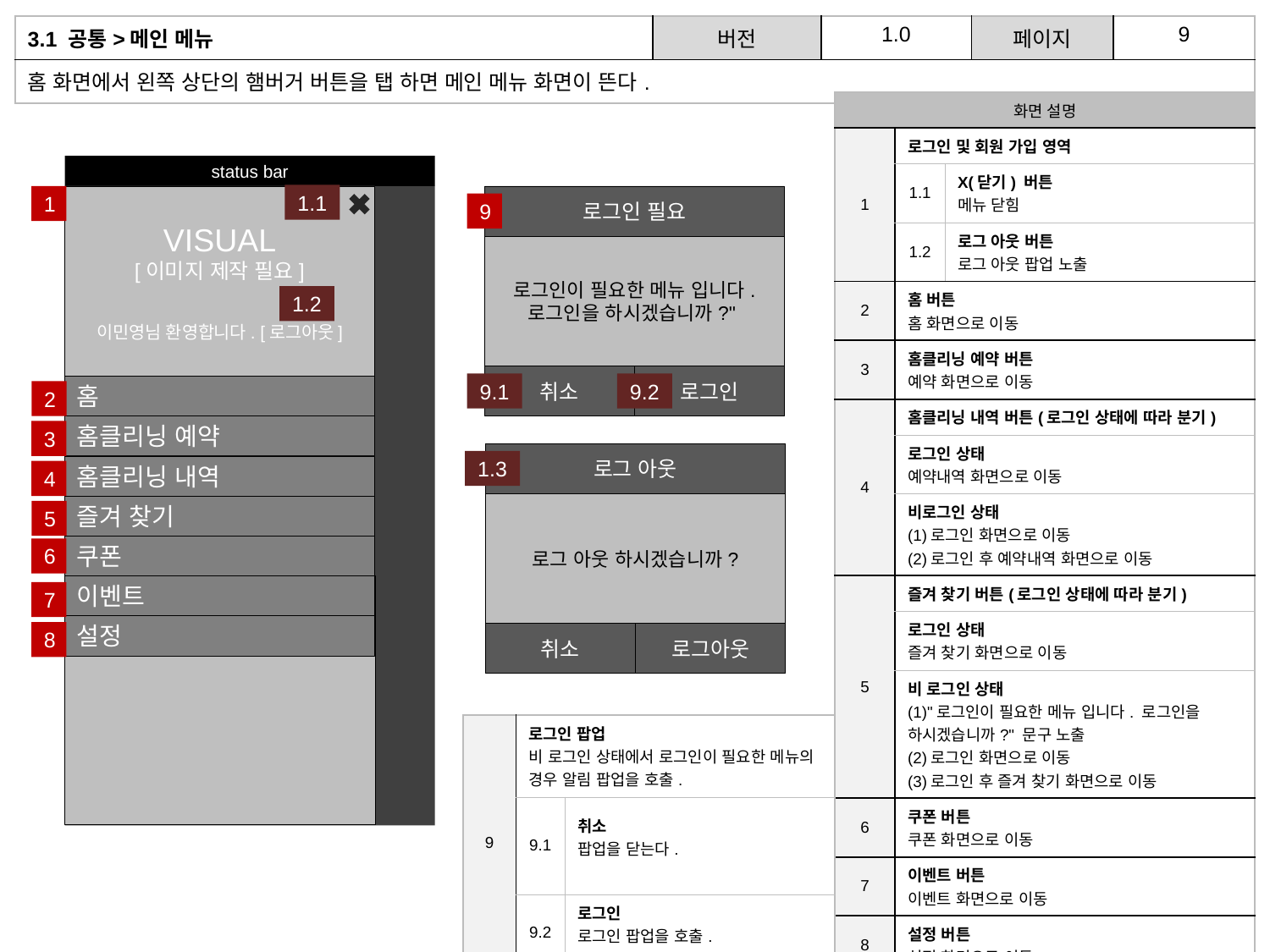

| 3.1 공통>메인 메뉴 | 버전 | 1.0 | 페이지 | 9 |
| --- | --- | --- | --- | --- |
| 홈 화면에서 왼쪽 상단의 햄버거 버튼을 탭 하면 메인 메뉴 화면이 뜬다. |  |  |  |  |
| 화면 설명 |  |  |
| --- | --- | --- |
| 1 | 로그인 및 회원 가입 영역 |  |
|  | 1.1 | X(닫기) 버튼 메뉴 닫힘 |
|  | 1.2 | 로그 아웃 버튼 로그 아웃 팝업 노출 |
| 2 | 홈 버튼 홈 화면으로 이동 |  |
| 3 | 홈클리닝 예약 버튼 예약 화면으로 이동 |  |
| 4 | 홈클리닝 내역 버튼(로그인 상태에 따라 분기) |  |
|  | 로그인 상태 예약내역 화면으로 이동 |  |
|  | 비로그인 상태 (1)로그인 화면으로 이동 (2)로그인 후 예약내역 화면으로 이동 |  |
| 5 | 즐겨 찾기 버튼(로그인 상태에 따라 분기) |  |
|  | 로그인 상태 즐겨 찾기 화면으로 이동 |  |
|  | 비 로그인 상태 (1)"로그인이 필요한 메뉴 입니다. 로그인을 하시겠습니까?" 문구 노출 (2)로그인 화면으로 이동 (3)로그인 후 즐겨 찾기 화면으로 이동 |  |
| 6 | 쿠폰 버튼 쿠폰 화면으로 이동 |  |
| 7 | 이벤트 버튼 이벤트 화면으로 이동 |  |
| 8 | 설정 버튼 설정 화면으로 이동 |  |
status bar
1.1

VISUAL
[이미지 제작 필요]

이민영님 환영합니다. [로그아웃]
로그인 필요
1

9
로그인이 필요한 메뉴 입니다. 로그인을 하시겠습니까?"
1.2
취소
로그인
9.1
9.2
홈
2
홈클리닝 예약
3
로그 아웃
1.3
홈클리닝 내역
4
로그 아웃 하시겠습니까?
즐겨 찾기
5
쿠폰
6
이벤트

7
설정
8
취소
로그아웃
| 9 | 로그인 팝업 비 로그인 상태에서 로그인이 필요한 메뉴의 경우 알림 팝업을 호출. |  |
| --- | --- | --- |
|  | 9.1 | 취소 팝업을 닫는다. |
|  | 9.2 | 로그인 로그인 팝업을 호출. |